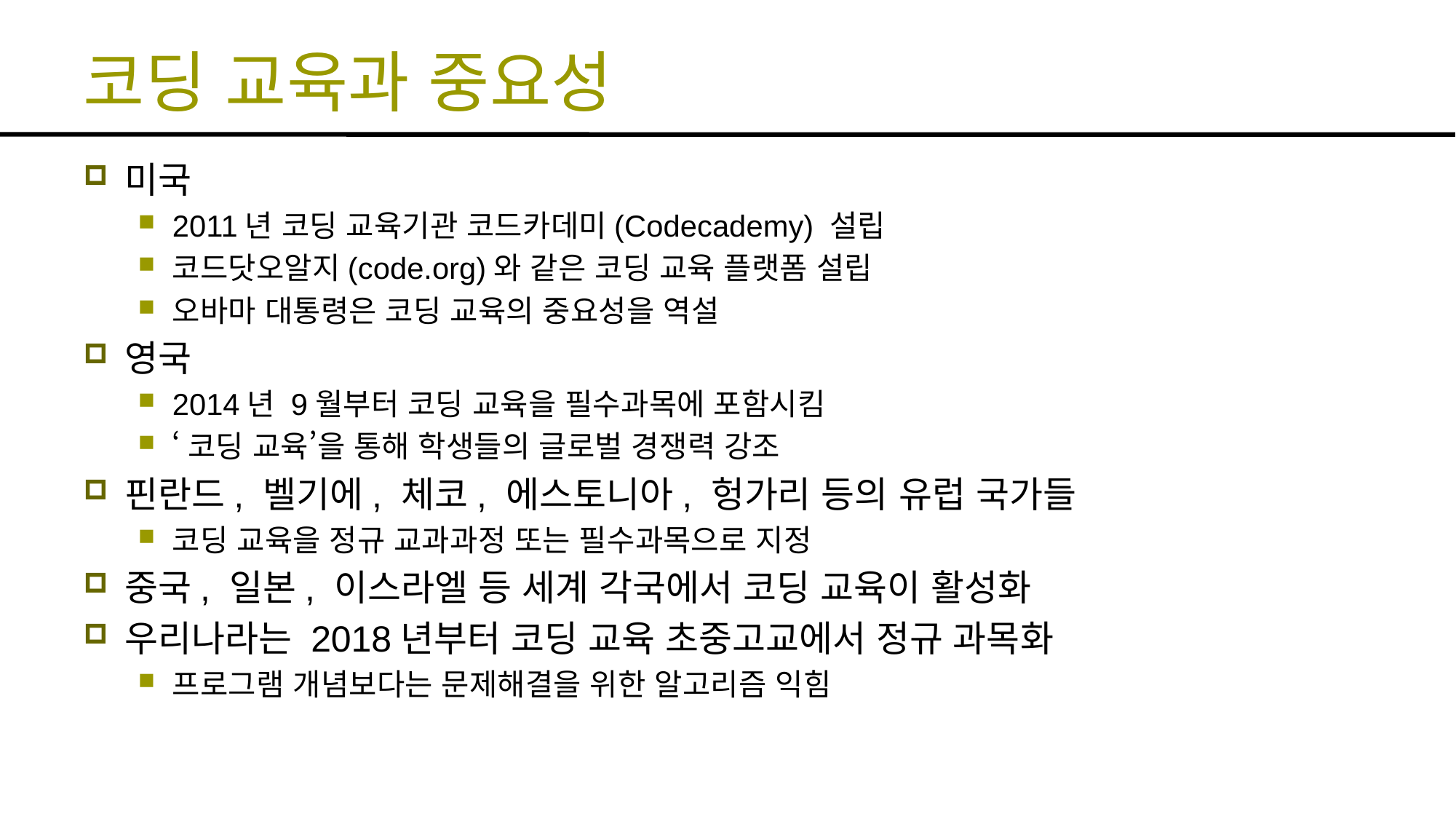

# 코딩 교육과 중요성
미국
2011년 코딩 교육기관 코드카데미(Codecademy) 설립
코드닷오알지(code.org)와 같은 코딩 교육 플랫폼 설립
오바마 대통령은 코딩 교육의 중요성을 역설
영국
2014년 9월부터 코딩 교육을 필수과목에 포함시킴
‘코딩 교육’을 통해 학생들의 글로벌 경쟁력 강조
핀란드, 벨기에, 체코, 에스토니아, 헝가리 등의 유럽 국가들
코딩 교육을 정규 교과과정 또는 필수과목으로 지정
중국, 일본, 이스라엘 등 세계 각국에서 코딩 교육이 활성화
우리나라는 2018년부터 코딩 교육 초중고교에서 정규 과목화
프로그램 개념보다는 문제해결을 위한 알고리즘 익힘